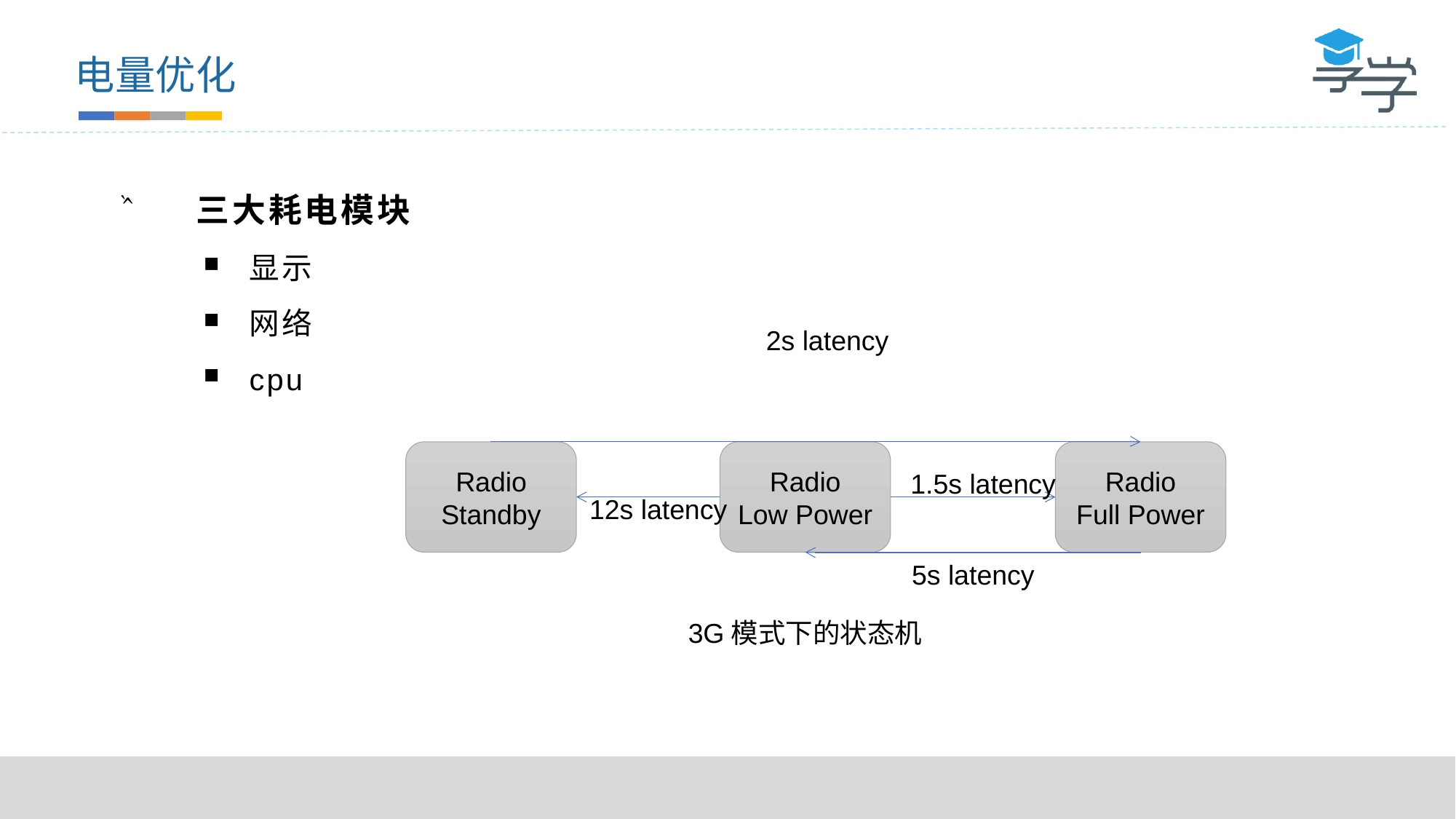

电量优化

三大耗电模块
显示
网络
cpu
2s latency
Radio
Standby
Radio
Low Power
Radio
Full Power
1.5s latency
12s latency
5s latency
3G模式下的状态机